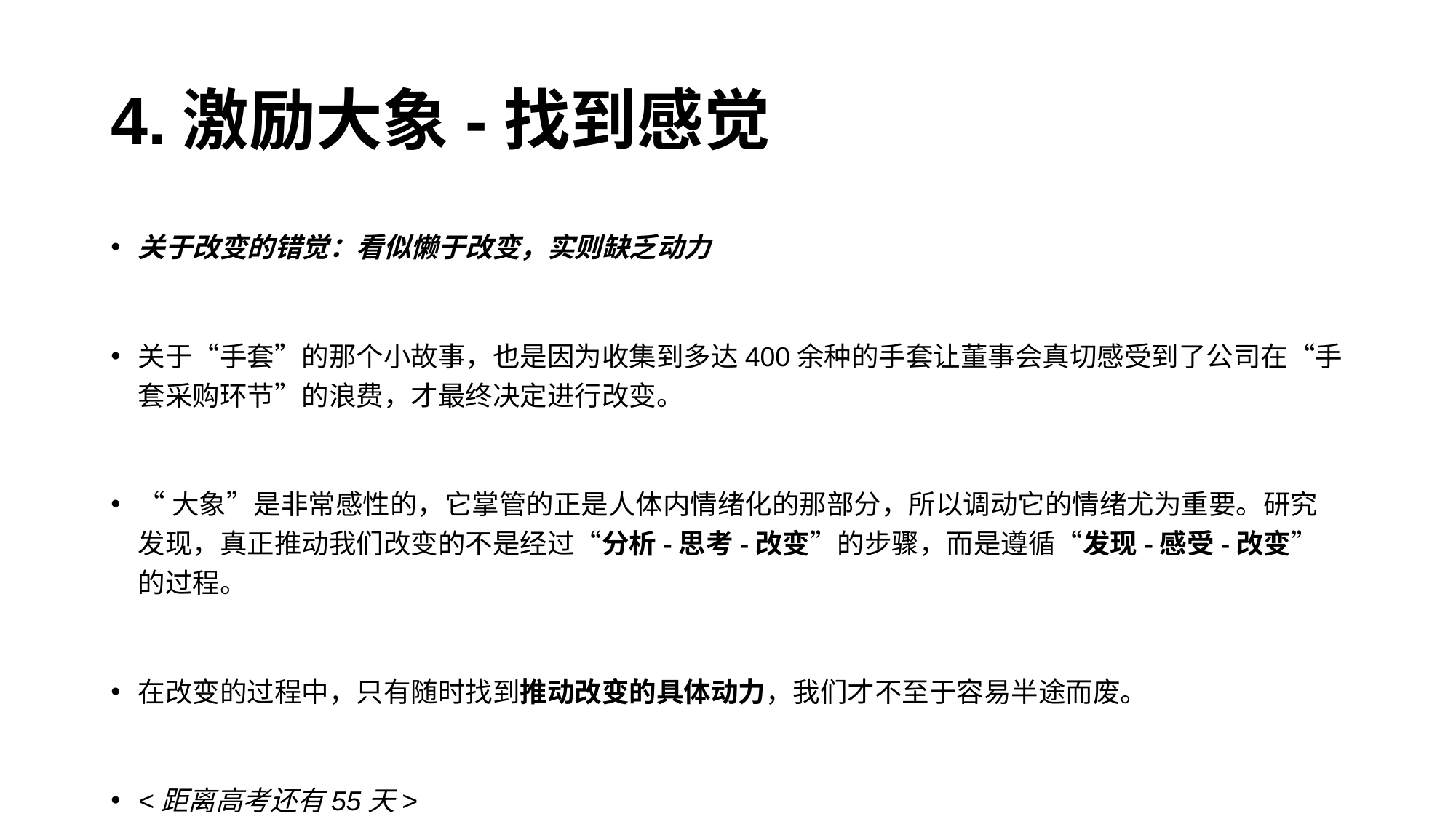

# 4.激励大象-找到感觉
关于改变的错觉：看似懒于改变，实则缺乏动力

关于“手套”的那个小故事，也是因为收集到多达400余种的手套让董事会真切感受到了公司在“手套采购环节”的浪费，才最终决定进行改变。

“大象”是非常感性的，它掌管的正是人体内情绪化的那部分，所以调动它的情绪尤为重要。研究发现，真正推动我们改变的不是经过“分析-思考-改变”的步骤，而是遵循“发现-感受-改变”的过程。

在改变的过程中，只有随时找到推动改变的具体动力，我们才不至于容易半途而废。

<距离高考还有55天>